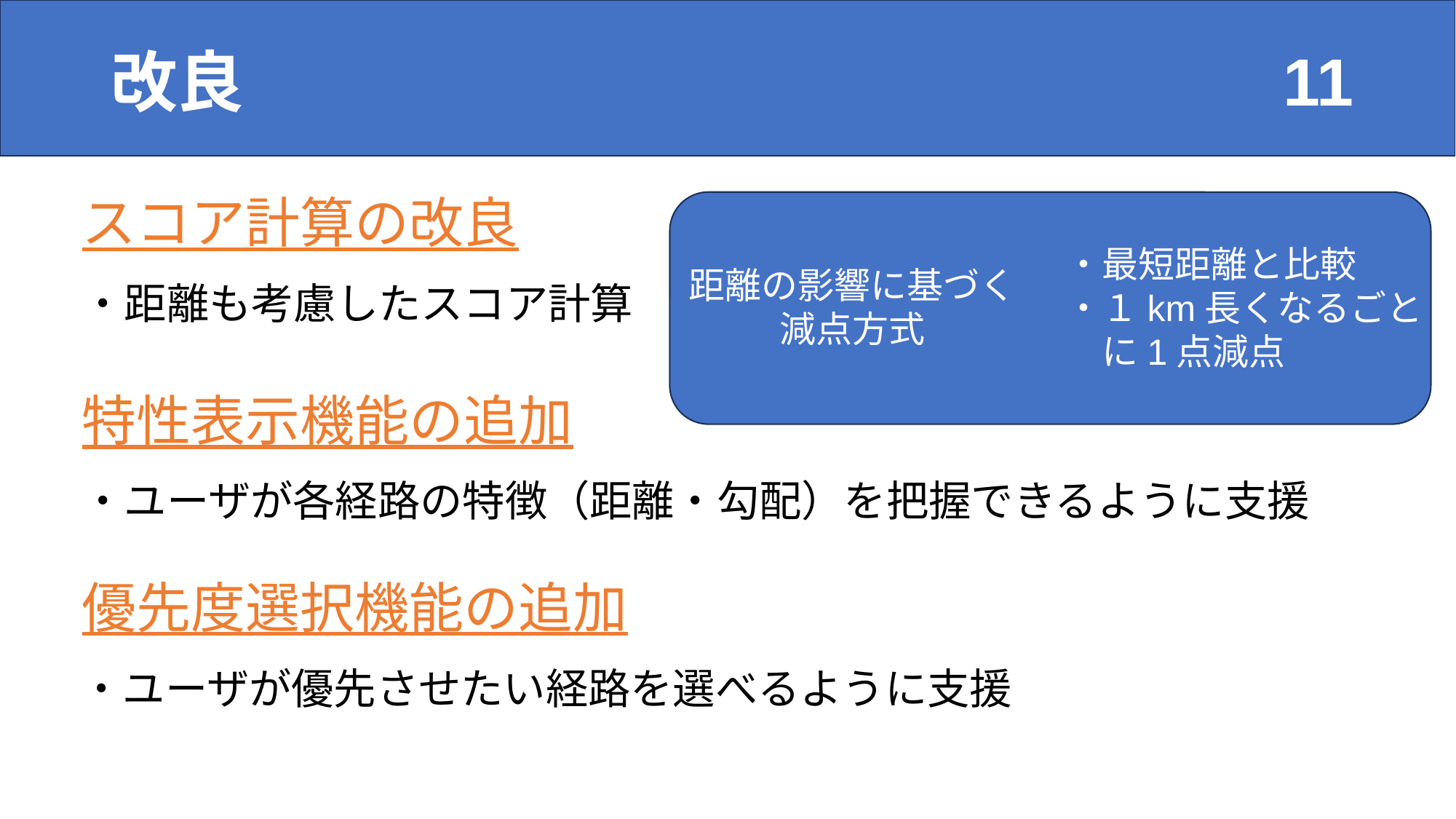

# 改良
スコア計算の改良

・最短距離と比較
・１km長くなるごと
　に1点減点
距離の影響に基づく減点方式
・距離も考慮したスコア計算
特性表示機能の追加
・ユーザが各経路の特徴（距離・勾配）を把握できるように支援
優先度選択機能の追加
・ユーザが優先させたい経路を選べるように支援